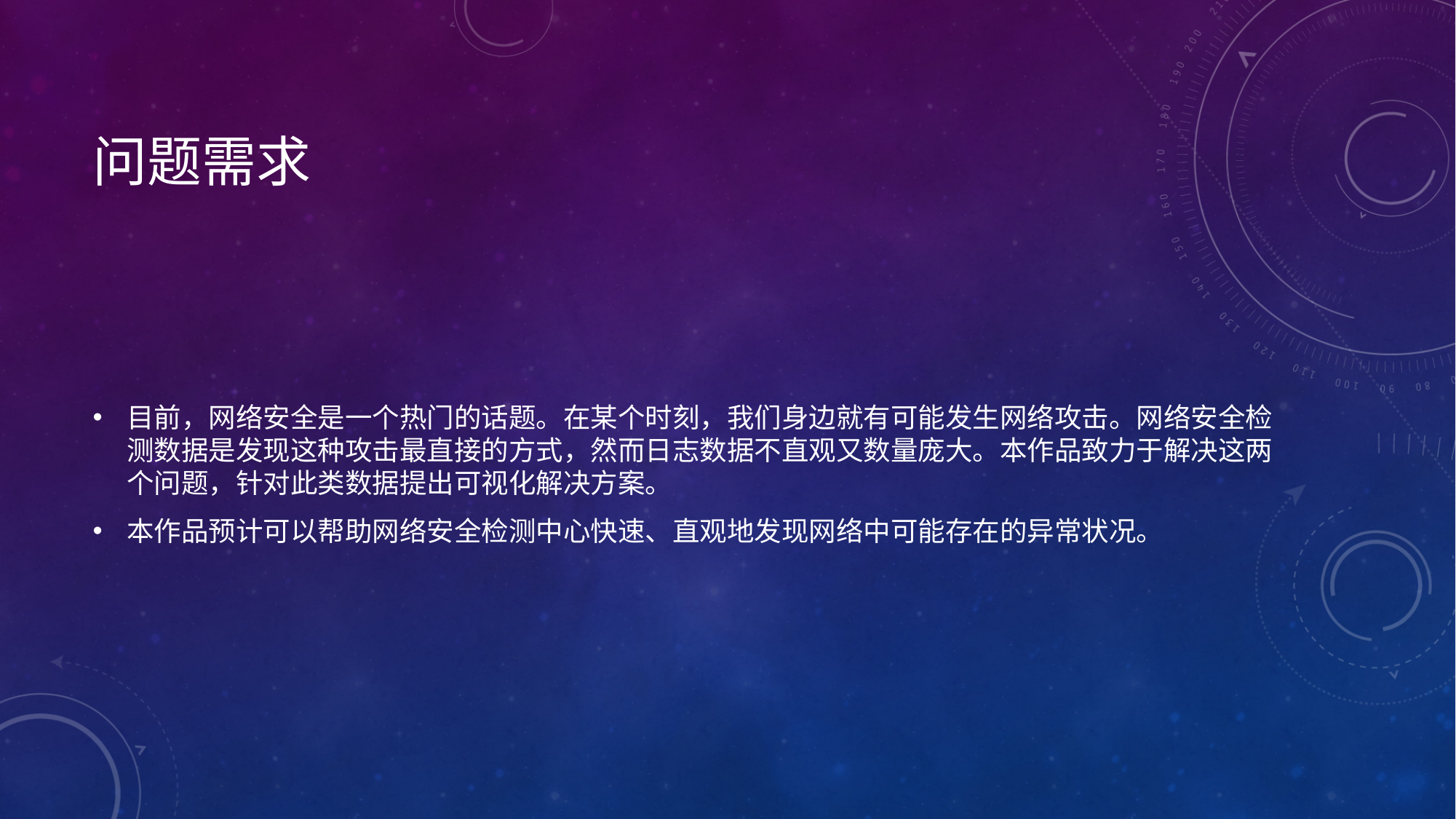

# 问题需求
目前，网络安全是一个热门的话题。在某个时刻，我们身边就有可能发生网络攻击。网络安全检测数据是发现这种攻击最直接的方式，然而日志数据不直观又数量庞大。本作品致力于解决这两个问题，针对此类数据提出可视化解决方案。
本作品预计可以帮助网络安全检测中心快速、直观地发现网络中可能存在的异常状况。